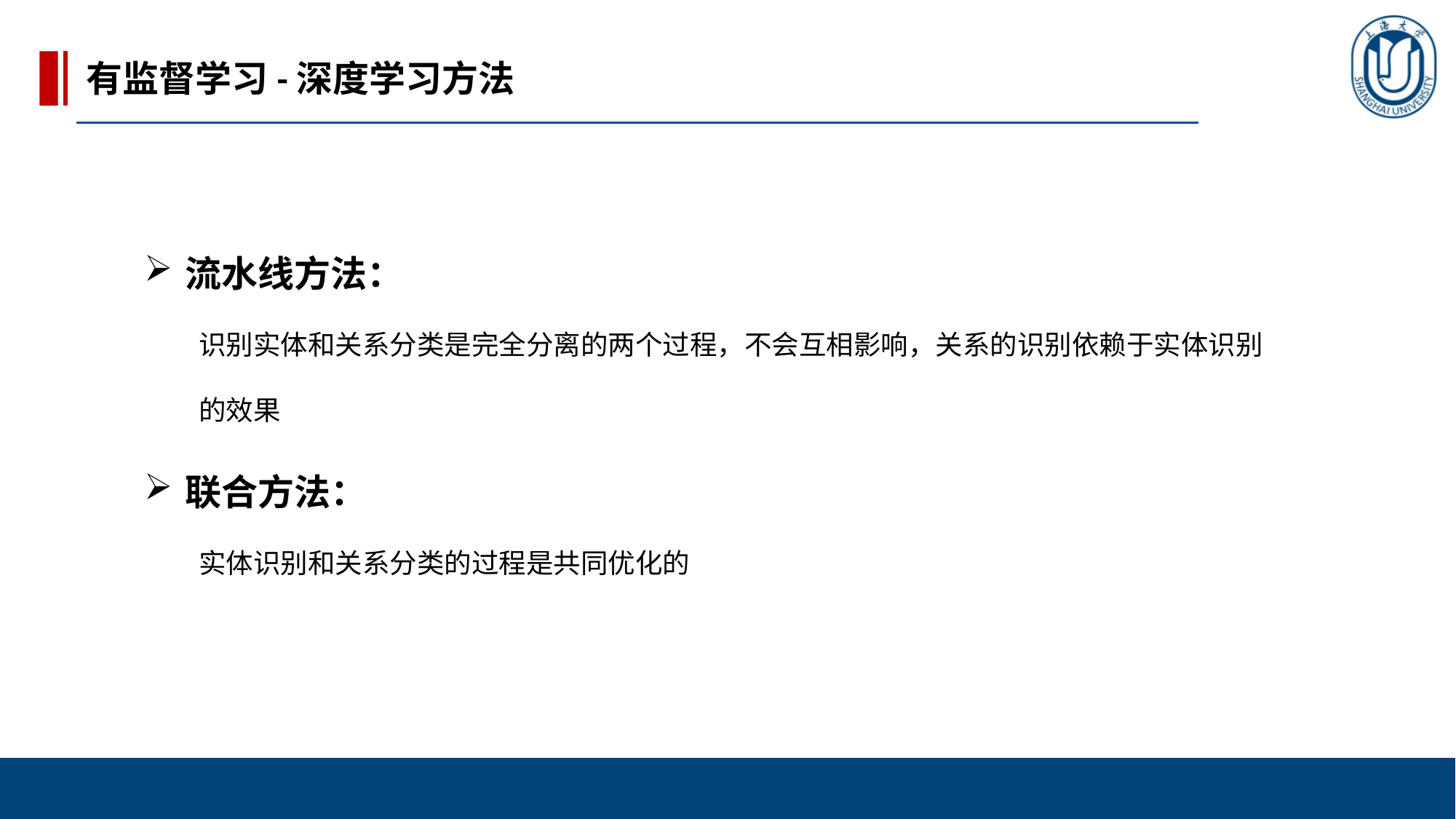

有监督学习-深度学习方法
流水线方法：
识别实体和关系分类是完全分离的两个过程，不会互相影响，关系的识别依赖于实体识别的效果
联合方法：
实体识别和关系分类的过程是共同优化的
49